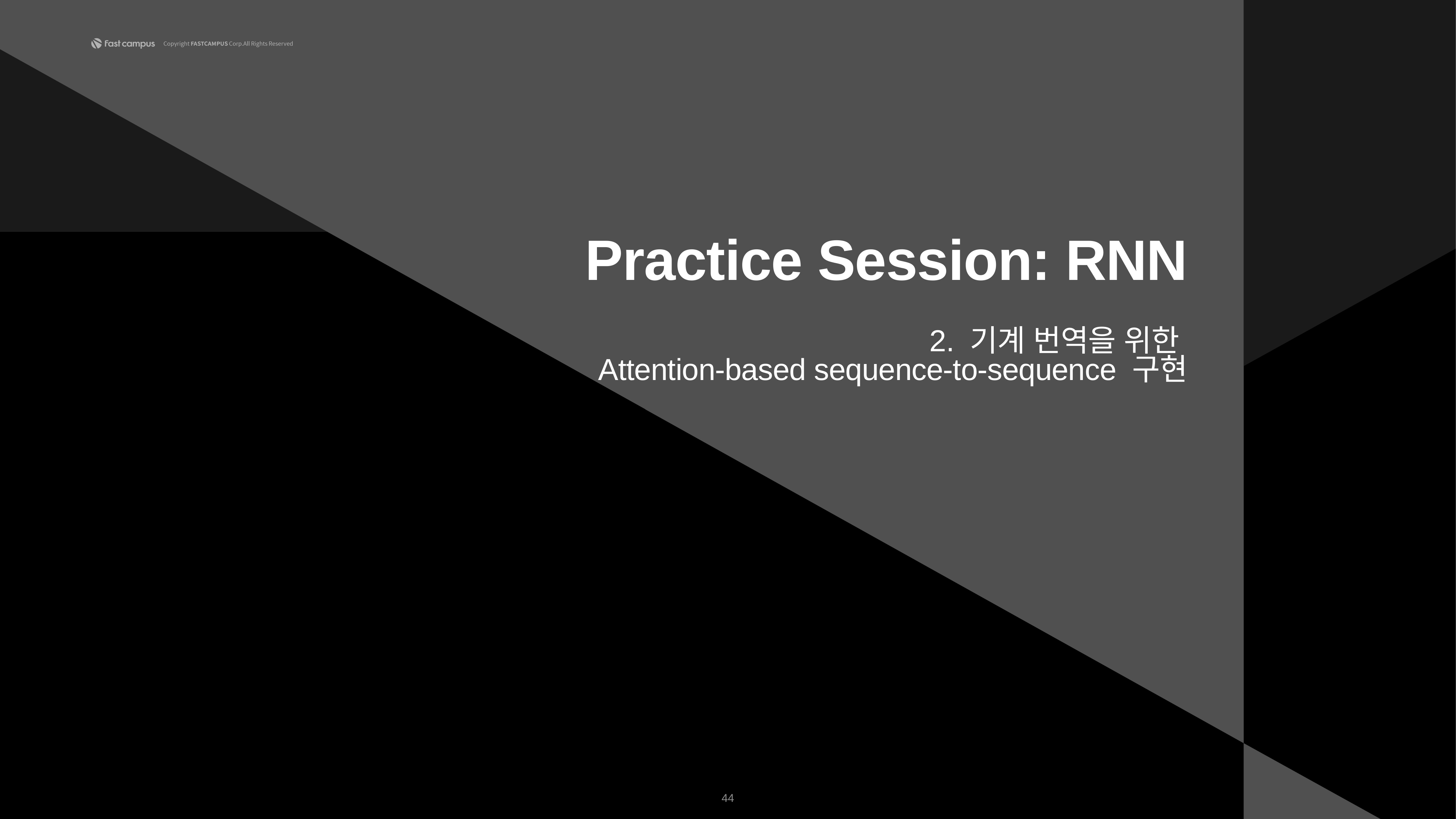

Practice Session: RNN

2. 기계 번역을 위한
Attention-based sequence-to-sequence 구현
44